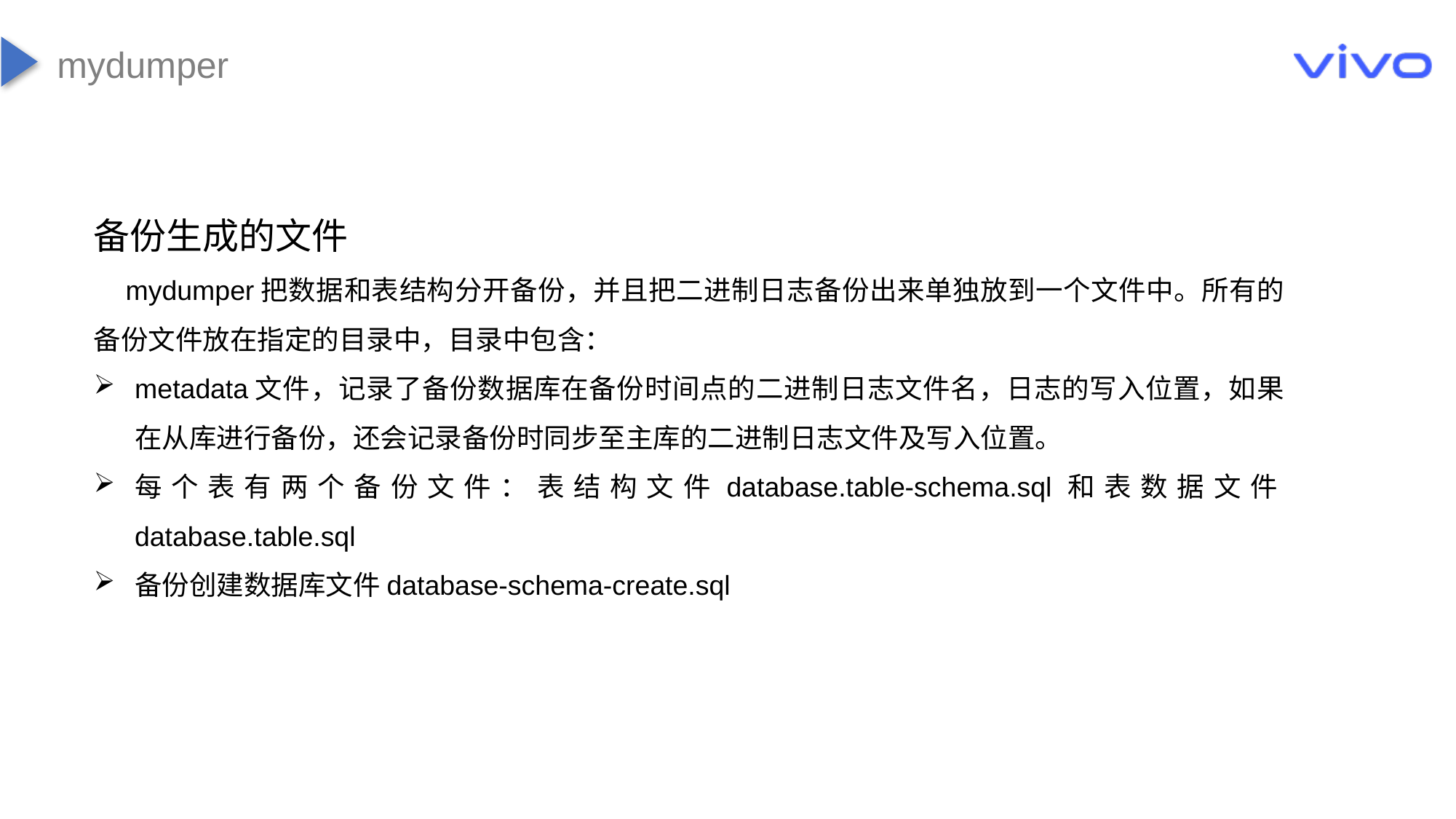

mydumper
备份生成的文件
mydumper把数据和表结构分开备份，并且把二进制日志备份出来单独放到一个文件中。所有的备份文件放在指定的目录中，目录中包含：
metadata文件，记录了备份数据库在备份时间点的二进制日志文件名，日志的写入位置，如果在从库进行备份，还会记录备份时同步至主库的二进制日志文件及写入位置。
每个表有两个备份文件：表结构文件database.table-schema.sql和表数据文件database.table.sql
备份创建数据库文件database-schema-create.sql